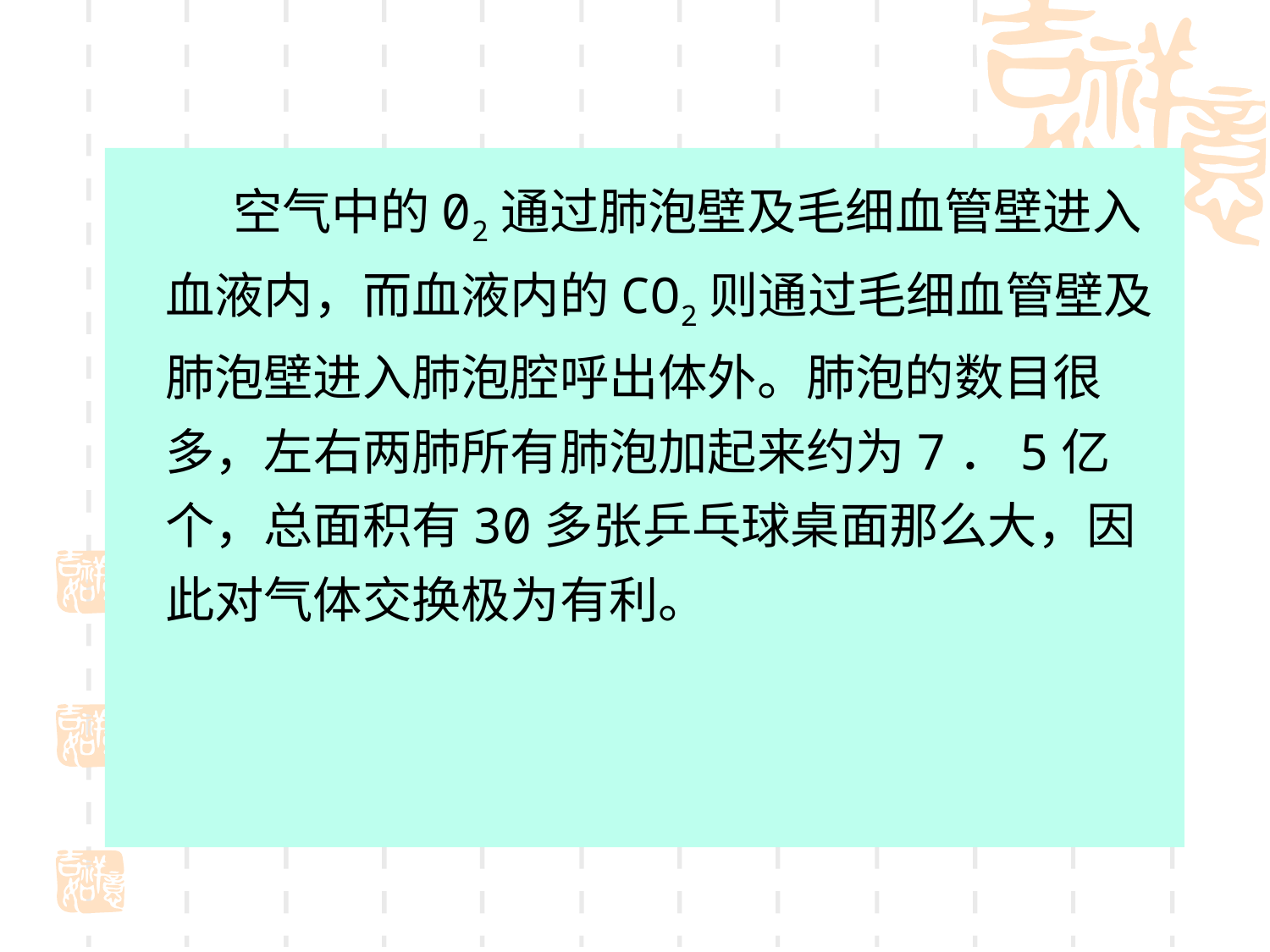

空气中的02通过肺泡壁及毛细血管壁进入血液内，而血液内的CO2则通过毛细血管壁及肺泡壁进入肺泡腔呼出体外。肺泡的数目很多，左右两肺所有肺泡加起来约为7．5亿个，总面积有30多张乒乓球桌面那么大，因此对气体交换极为有利。